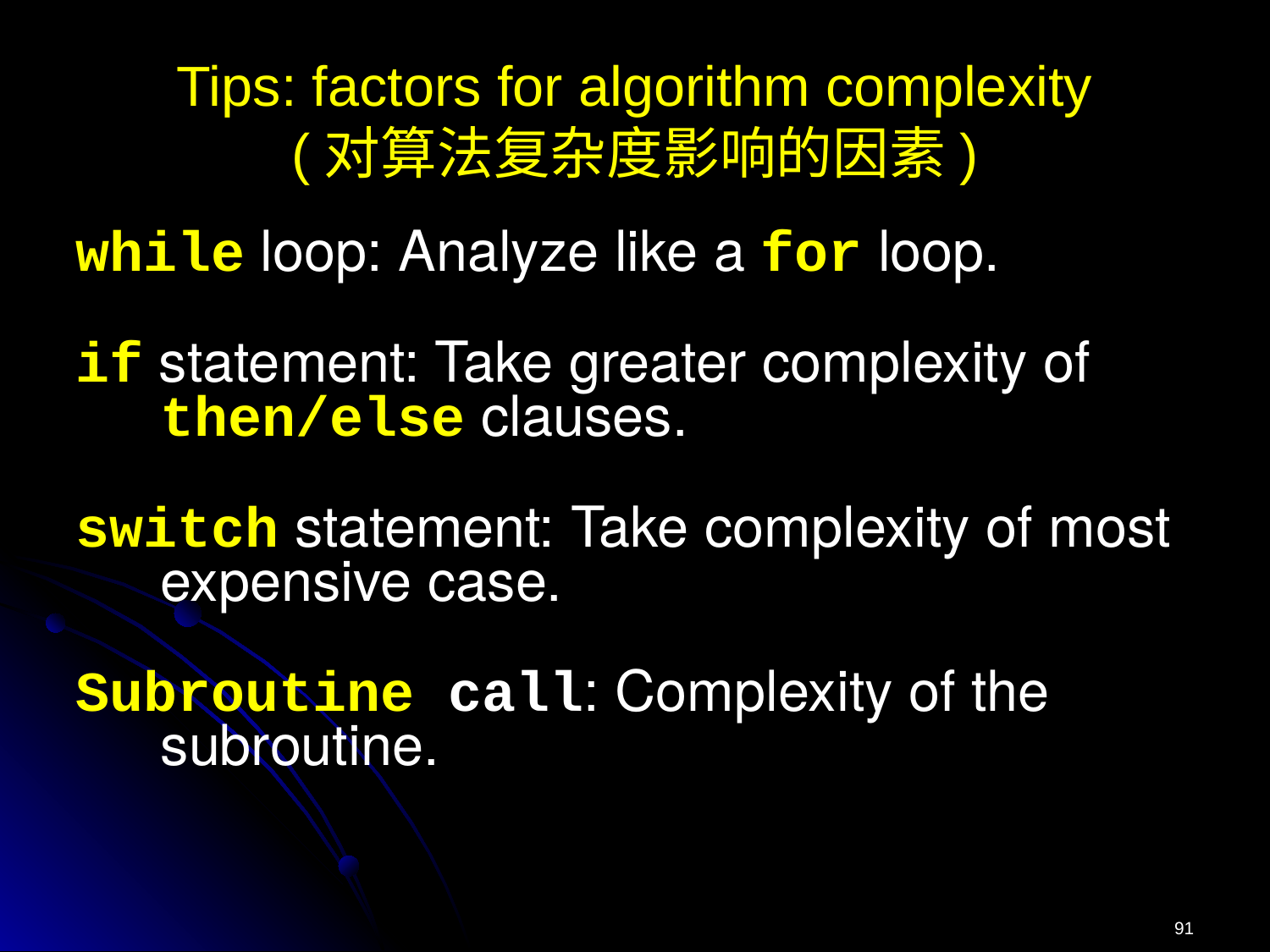

# Tips: factors for algorithm complexity (对算法复杂度影响的因素)

while loop: Analyze like a for loop.

if statement: Take greater complexity of then/else clauses.

switch statement: Take complexity of most expensive case.

Subroutine call: Complexity of the subroutine.

91